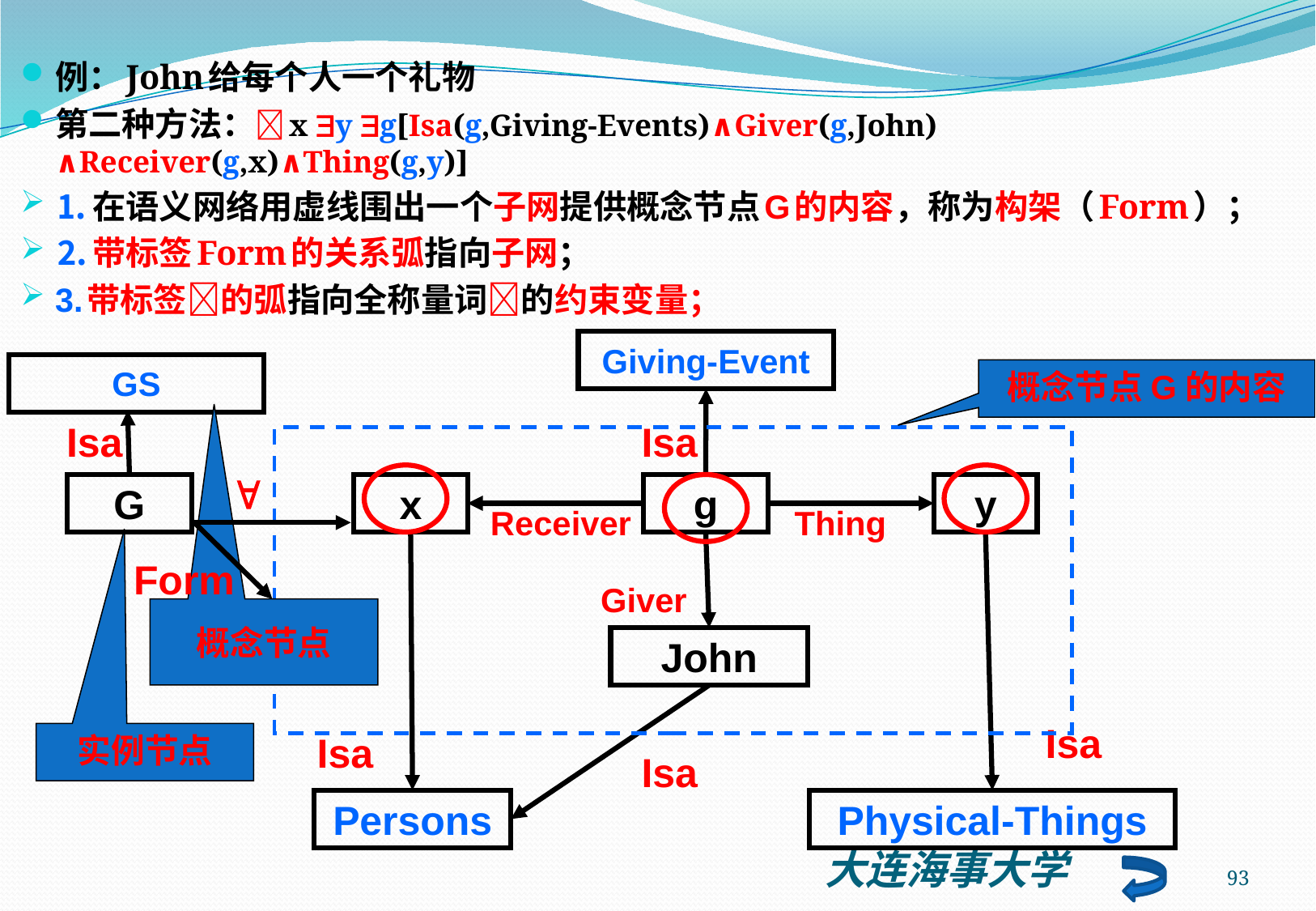

例：John给每个人一个礼物
第二种方法：∀x ∃y ∃g[Isa(g,Giving-Events)∧Giver(g,John) ∧Receiver(g,x)∧Thing(g,y)]
⒈在语义网络用虚线围出一个子网提供概念节点G的内容，称为构架（Form）；
⒉带标签Form的关系弧指向子网；
3.带标签∀的弧指向全称量词∀的约束变量；

Giving-Event
GS
概念节点G的内容
Isa
Isa

∀

G
x
g

y
Receiver
Thing
Form
Giver
概念节点
John
Isa
Isa
实例节点
Isa
Persons
Physical-Things
93